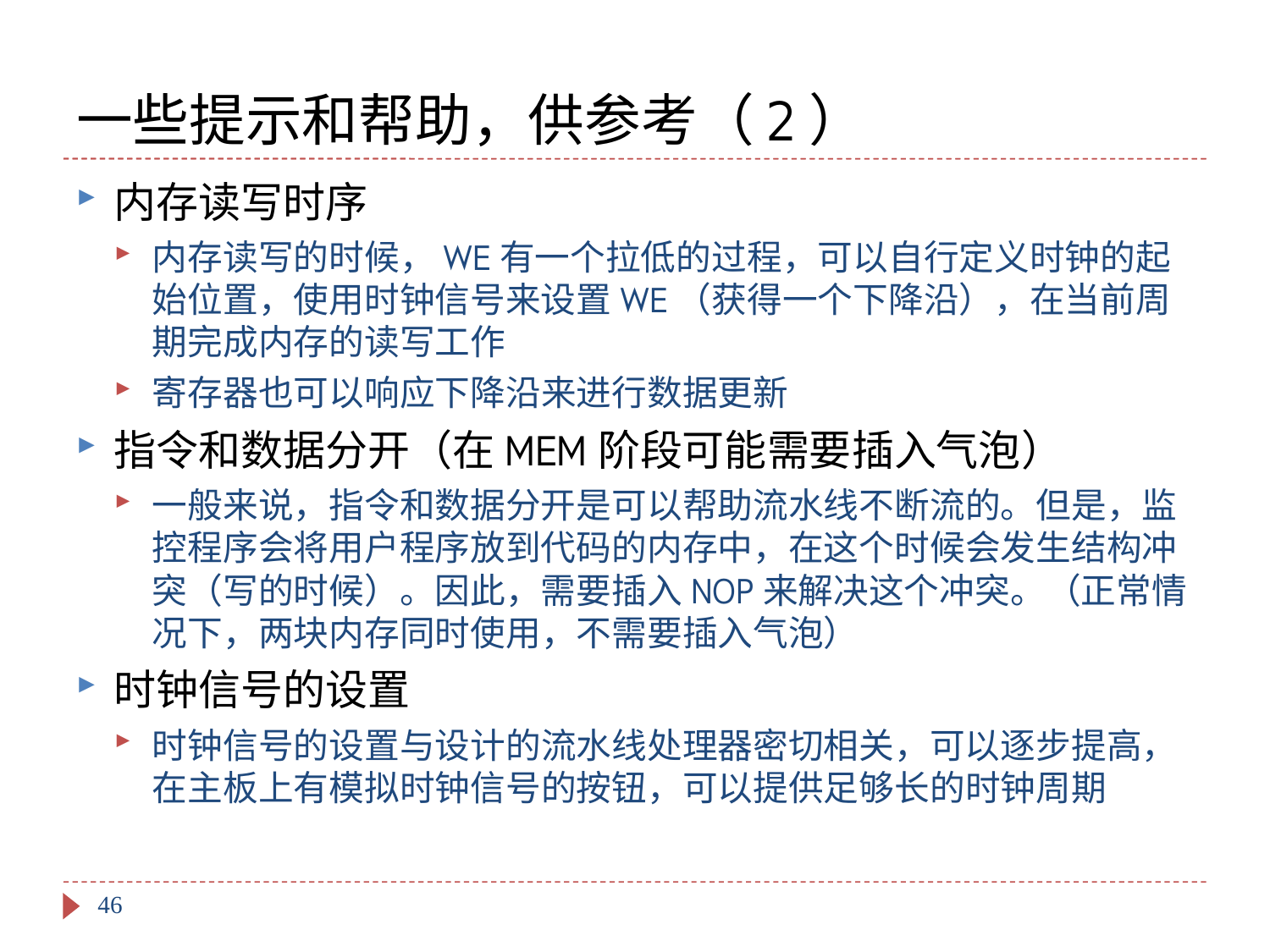

# 一些提示和帮助，供参考（2）
内存读写时序
内存读写的时候，WE有一个拉低的过程，可以自行定义时钟的起始位置，使用时钟信号来设置WE（获得一个下降沿），在当前周期完成内存的读写工作
寄存器也可以响应下降沿来进行数据更新
指令和数据分开（在MEM阶段可能需要插入气泡）
一般来说，指令和数据分开是可以帮助流水线不断流的。但是，监控程序会将用户程序放到代码的内存中，在这个时候会发生结构冲突（写的时候）。因此，需要插入NOP来解决这个冲突。（正常情况下，两块内存同时使用，不需要插入气泡）
时钟信号的设置
时钟信号的设置与设计的流水线处理器密切相关，可以逐步提高，在主板上有模拟时钟信号的按钮，可以提供足够长的时钟周期

46